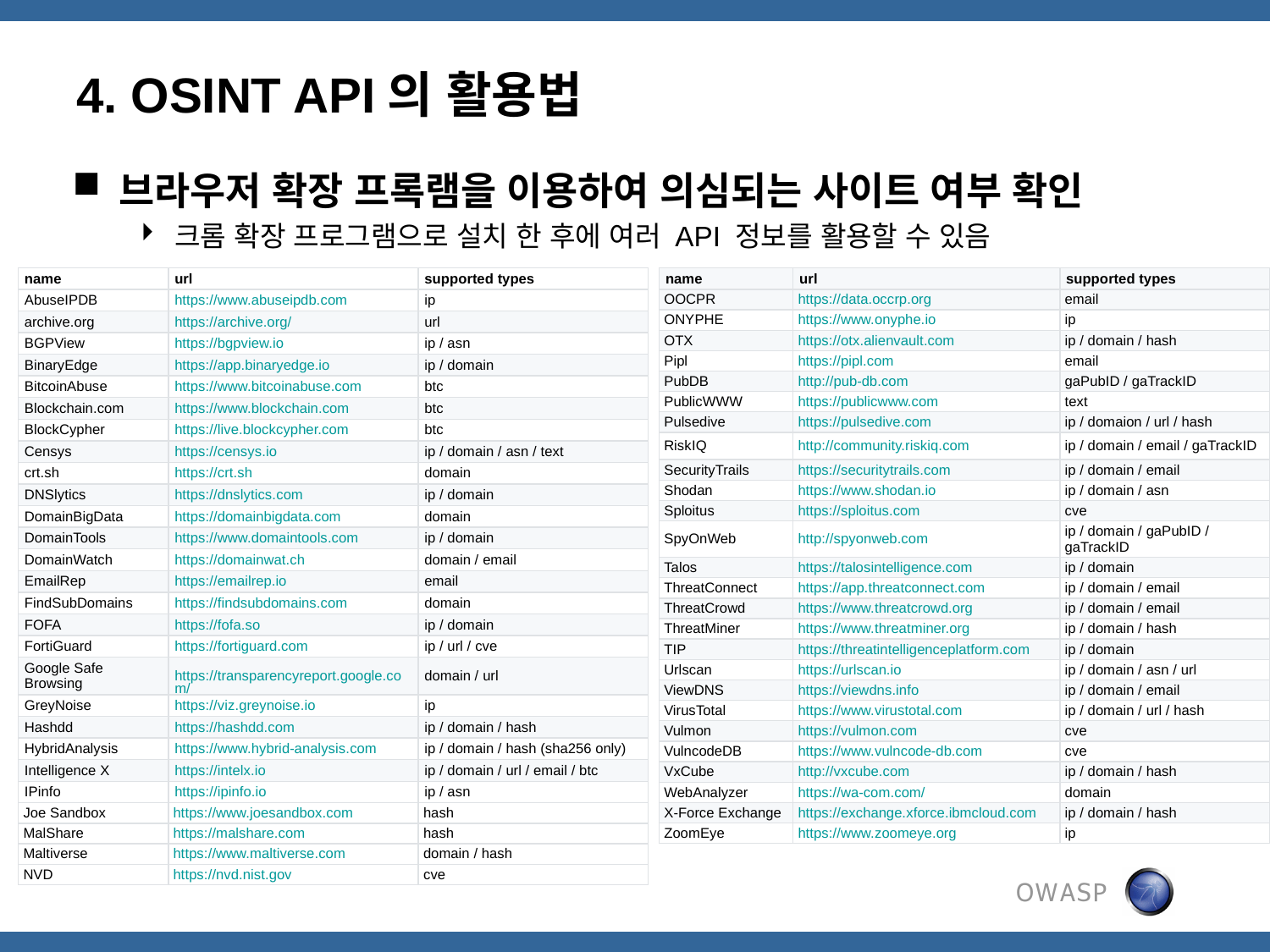

# 4. OSINT API의 활용법
브라우저 확장 프록램을 이용하여 의심되는 사이트 여부 확인
크롬 확장 프로그램으로 설치 한 후에 여러 API 정보를 활용할 수 있음

| name | url | supported types |
| --- | --- | --- |
| AbuseIPDB | https://www.abuseipdb.com | ip |
| archive.org | https://archive.org/ | url |
| BGPView | https://bgpview.io | ip / asn |
| BinaryEdge | https://app.binaryedge.io | ip / domain |
| BitcoinAbuse | https://www.bitcoinabuse.com | btc |
| Blockchain.com | https://www.blockchain.com | btc |
| BlockCypher | https://live.blockcypher.com | btc |
| Censys | https://censys.io | ip / domain / asn / text |
| crt.sh | https://crt.sh | domain |
| DNSlytics | https://dnslytics.com | ip / domain |
| DomainBigData | https://domainbigdata.com | domain |
| DomainTools | https://www.domaintools.com | ip / domain |
| DomainWatch | https://domainwat.ch | domain / email |
| EmailRep | https://emailrep.io | email |
| FindSubDomains | https://findsubdomains.com | domain |
| FOFA | https://fofa.so | ip / domain |
| FortiGuard | https://fortiguard.com | ip / url / cve |
| Google Safe Browsing | https://transparencyreport.google.com/ | domain / url |
| GreyNoise | https://viz.greynoise.io | ip |
| Hashdd | https://hashdd.com | ip / domain / hash |
| HybridAnalysis | https://www.hybrid-analysis.com | ip / domain / hash (sha256 only) |
| Intelligence X | https://intelx.io | ip / domain / url / email / btc |
| IPinfo | https://ipinfo.io | ip / asn |
| Joe Sandbox | https://www.joesandbox.com | hash |
| MalShare | https://malshare.com | hash |
| Maltiverse | https://www.maltiverse.com | domain / hash |
| NVD | https://nvd.nist.gov | cve |
| name | url | supported types |
| --- | --- | --- |
| OOCPR | https://data.occrp.org | email |
| ONYPHE | https://www.onyphe.io | ip |
| OTX | https://otx.alienvault.com | ip / domain / hash |
| Pipl | https://pipl.com | email |
| PubDB | http://pub-db.com | gaPubID / gaTrackID |
| PublicWWW | https://publicwww.com | text |
| Pulsedive | https://pulsedive.com | ip / domaion / url / hash |
| RiskIQ | http://community.riskiq.com | ip / domain / email / gaTrackID |
| SecurityTrails | https://securitytrails.com | ip / domain / email |
| Shodan | https://www.shodan.io | ip / domain / asn |
| Sploitus | https://sploitus.com | cve |
| SpyOnWeb | http://spyonweb.com | ip / domain / gaPubID / gaTrackID |
| Talos | https://talosintelligence.com | ip / domain |
| ThreatConnect | https://app.threatconnect.com | ip / domain / email |
| ThreatCrowd | https://www.threatcrowd.org | ip / domain / email |
| ThreatMiner | https://www.threatminer.org | ip / domain / hash |
| TIP | https://threatintelligenceplatform.com | ip / domain |
| Urlscan | https://urlscan.io | ip / domain / asn / url |
| ViewDNS | https://viewdns.info | ip / domain / email |
| VirusTotal | https://www.virustotal.com | ip / domain / url / hash |
| Vulmon | https://vulmon.com | cve |
| VulncodeDB | https://www.vulncode-db.com | cve |
| VxCube | http://vxcube.com | ip / domain / hash |
| WebAnalyzer | https://wa-com.com/ | domain |
| X-Force Exchange | https://exchange.xforce.ibmcloud.com | ip / domain / hash |
| ZoomEye | https://www.zoomeye.org | ip |